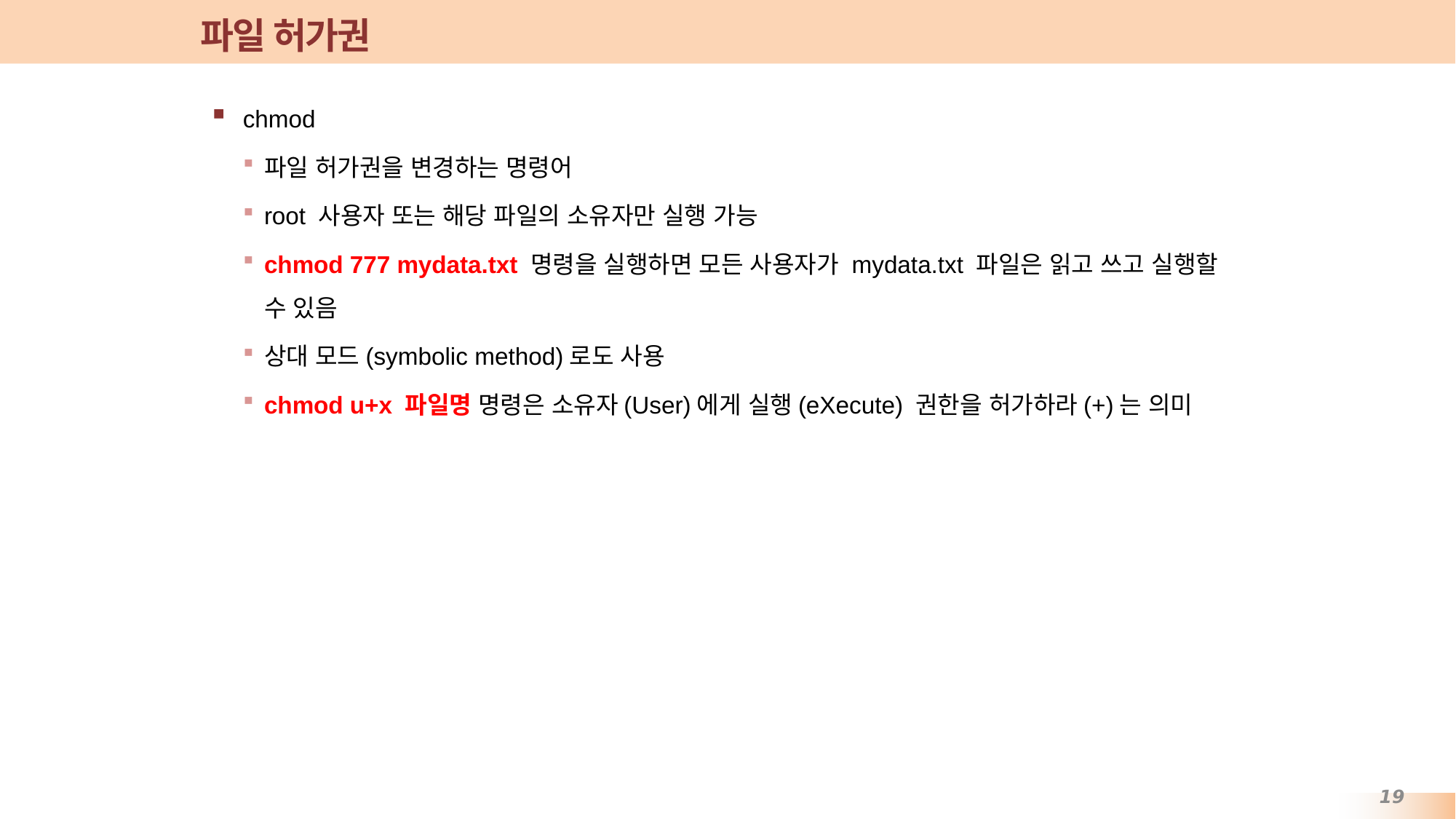

# 파일 허가권
chmod
파일 허가권을 변경하는 명령어
root 사용자 또는 해당 파일의 소유자만 실행 가능
chmod 777 mydata.txt 명령을 실행하면 모든 사용자가 mydata.txt 파일은 읽고 쓰고 실행할 수 있음
상대 모드(symbolic method)로도 사용
chmod u+x 파일명 명령은 소유자(User)에게 실행(eXecute) 권한을 허가하라(+)는 의미